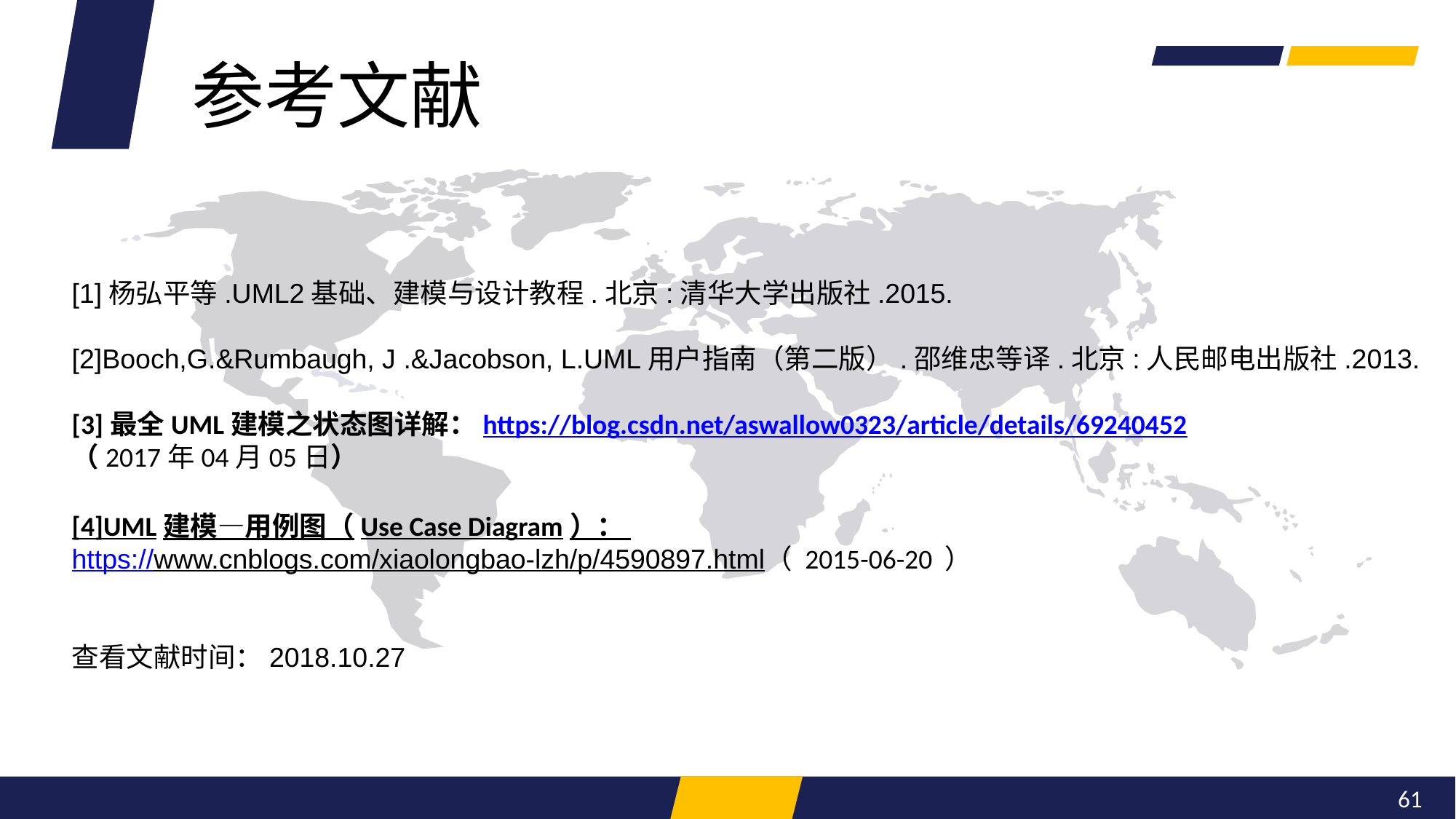

参考文献

[1]杨弘平等.UML2基础、建模与设计教程.北京:清华大学出版社.2015.

[2]Booch,G.&Rumbaugh, J .&Jacobson, L.UML用户指南（第二版）.邵维忠等译.北京:人民邮电出版社.2013.

[3]最全UML建模之状态图详解：https://blog.csdn.net/aswallow0323/article/details/69240452
（2017年04月05日）

[4]UML建模—用例图（Use Case Diagram）：
https://www.cnblogs.com/xiaolongbao-lzh/p/4590897.html（ 2015-06-20 ）

查看文献时间：2018.10.27
61